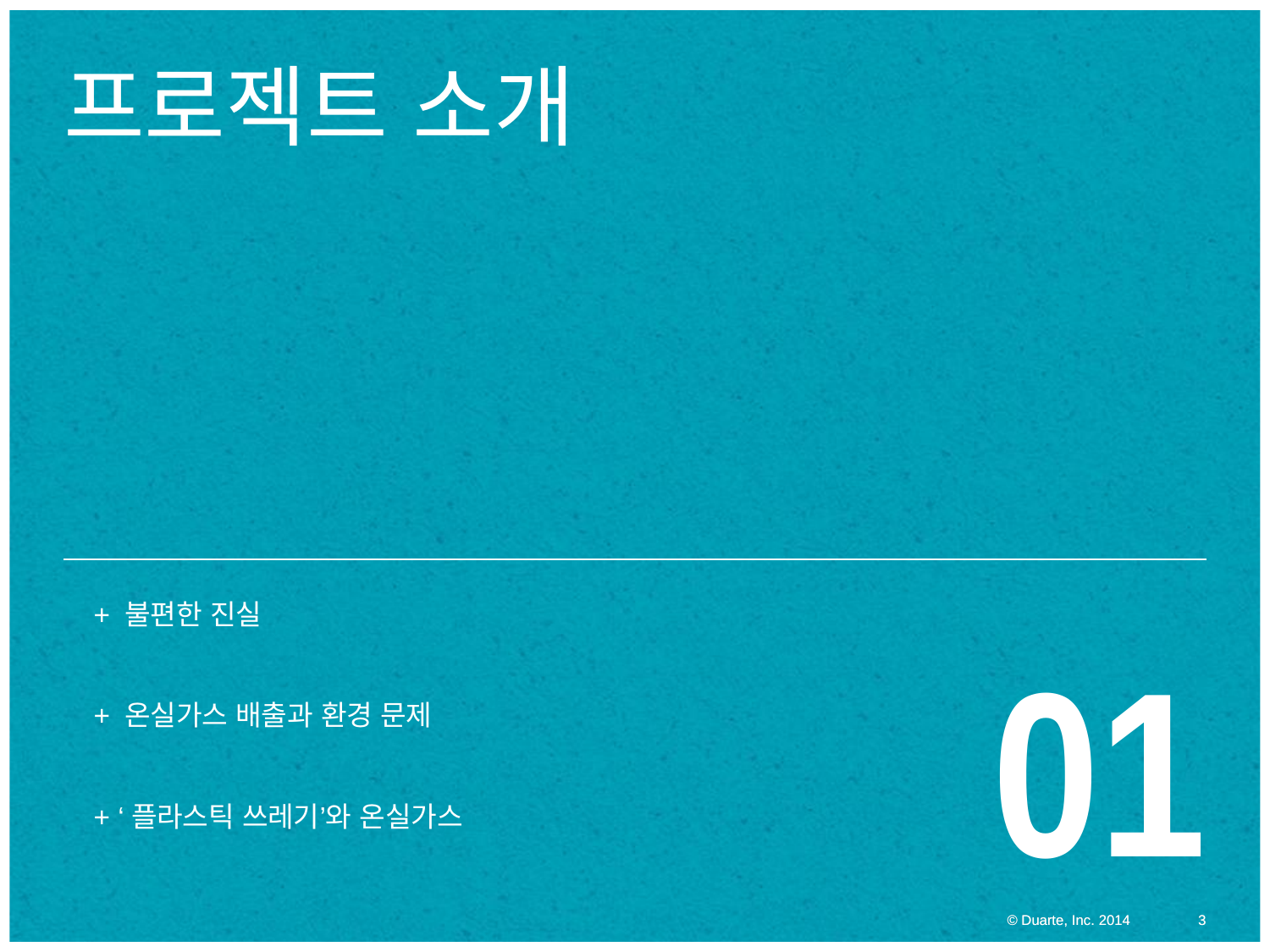

# 프로젝트 소개
01
+ 불편한 진실

+ 온실가스 배출과 환경 문제

+ ‘플라스틱 쓰레기’와 온실가스